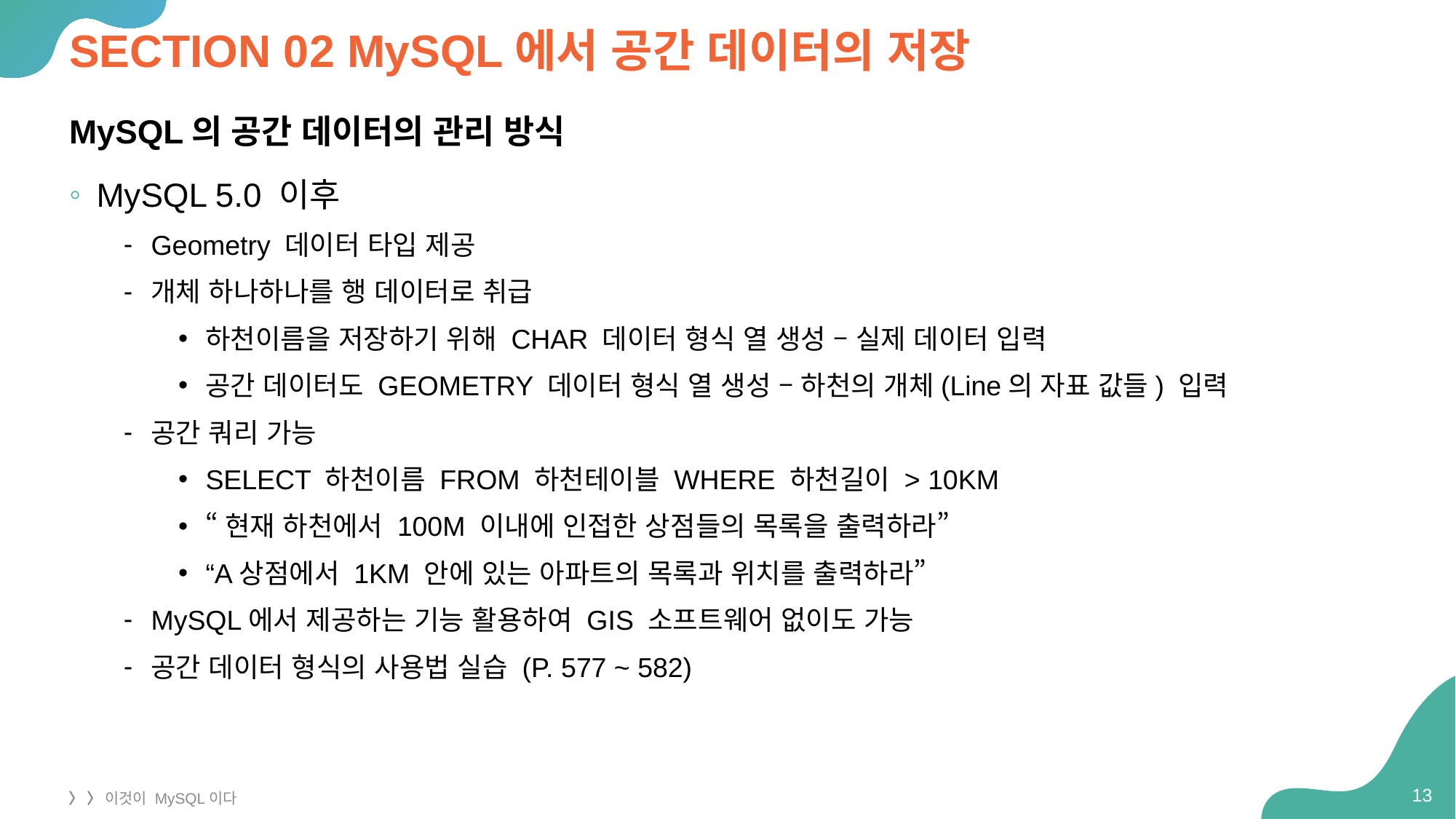

# SECTION 02 MySQL에서 공간 데이터의 저장
MySQL의 공간 데이터의 관리 방식
MySQL 5.0 이후
Geometry 데이터 타입 제공
개체 하나하나를 행 데이터로 취급
하천이름을 저장하기 위해 CHAR 데이터 형식 열 생성 – 실제 데이터 입력
공간 데이터도 GEOMETRY 데이터 형식 열 생성 – 하천의 개체(Line의 자표 값들) 입력
공간 쿼리 가능
SELECT 하천이름 FROM 하천테이블 WHERE 하천길이 > 10KM
“현재 하천에서 100M 이내에 인접한 상점들의 목록을 출력하라”
“A상점에서 1KM 안에 있는 아파트의 목록과 위치를 출력하라”
MySQL에서 제공하는 기능 활용하여 GIS 소프트웨어 없이도 가능
공간 데이터 형식의 사용법 실습 (P. 577 ~ 582)

13
〉 〉 이것이 MySQL이다